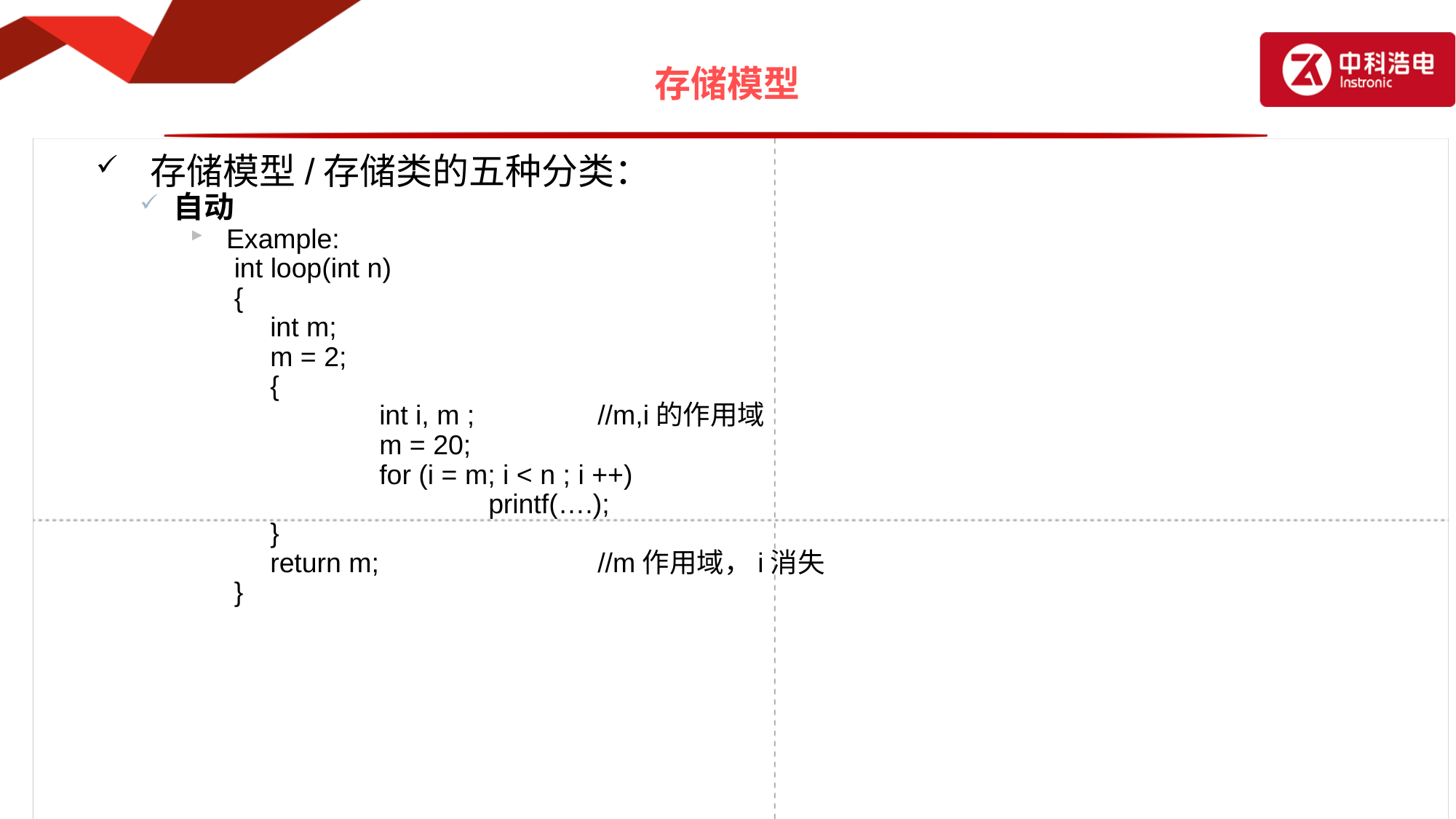

# 存储模型
存储模型/存储类的五种分类：
自动
Example:
int loop(int n)
{
	int m;
	m = 2;
	{
		int i, m ;		//m,i的作用域
		m = 20;
		for (i = m; i < n ; i ++)
			printf(….);
	}
	return m;		//m作用域，i消失
}